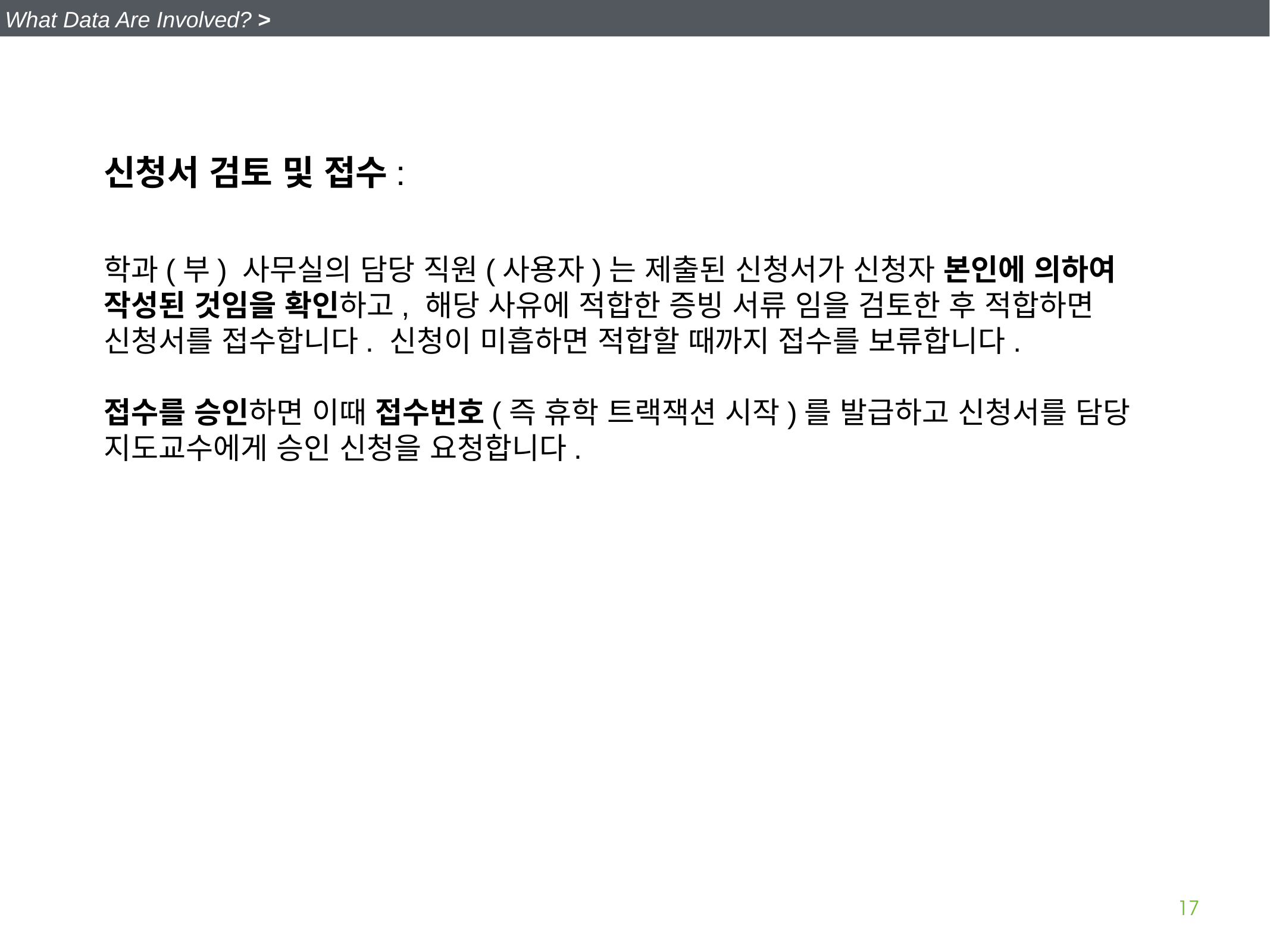

What Data Are Involved? >
신청서 검토 및 접수:
학과(부) 사무실의 담당 직원(사용자)는 제출된 신청서가 신청자 본인에 의하여 작성된 것임을 확인하고, 해당 사유에 적합한 증빙 서류 임을 검토한 후 적합하면 신청서를 접수합니다. 신청이 미흡하면 적합할 때까지 접수를 보류합니다.

접수를 승인하면 이때 접수번호(즉 휴학 트랙잭션 시작)를 발급하고 신청서를 담당 지도교수에게 승인 신청을 요청합니다.
17